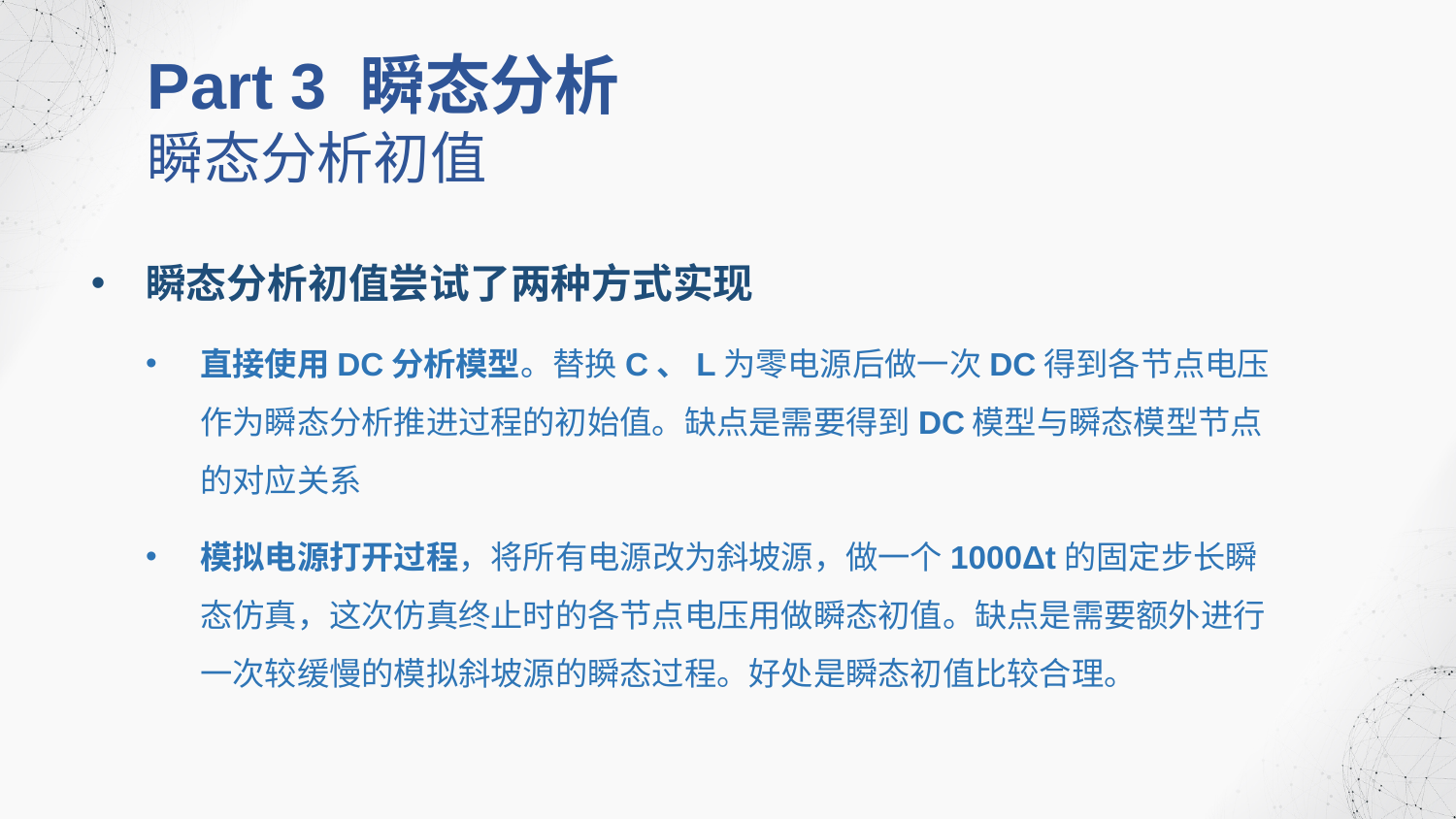

Part 3 瞬态分析
瞬态分析初值
瞬态分析初值尝试了两种方式实现
直接使用DC分析模型。替换C、L为零电源后做一次DC得到各节点电压作为瞬态分析推进过程的初始值。缺点是需要得到DC模型与瞬态模型节点的对应关系
模拟电源打开过程，将所有电源改为斜坡源，做一个1000Δt的固定步长瞬态仿真，这次仿真终止时的各节点电压用做瞬态初值。缺点是需要额外进行一次较缓慢的模拟斜坡源的瞬态过程。好处是瞬态初值比较合理。